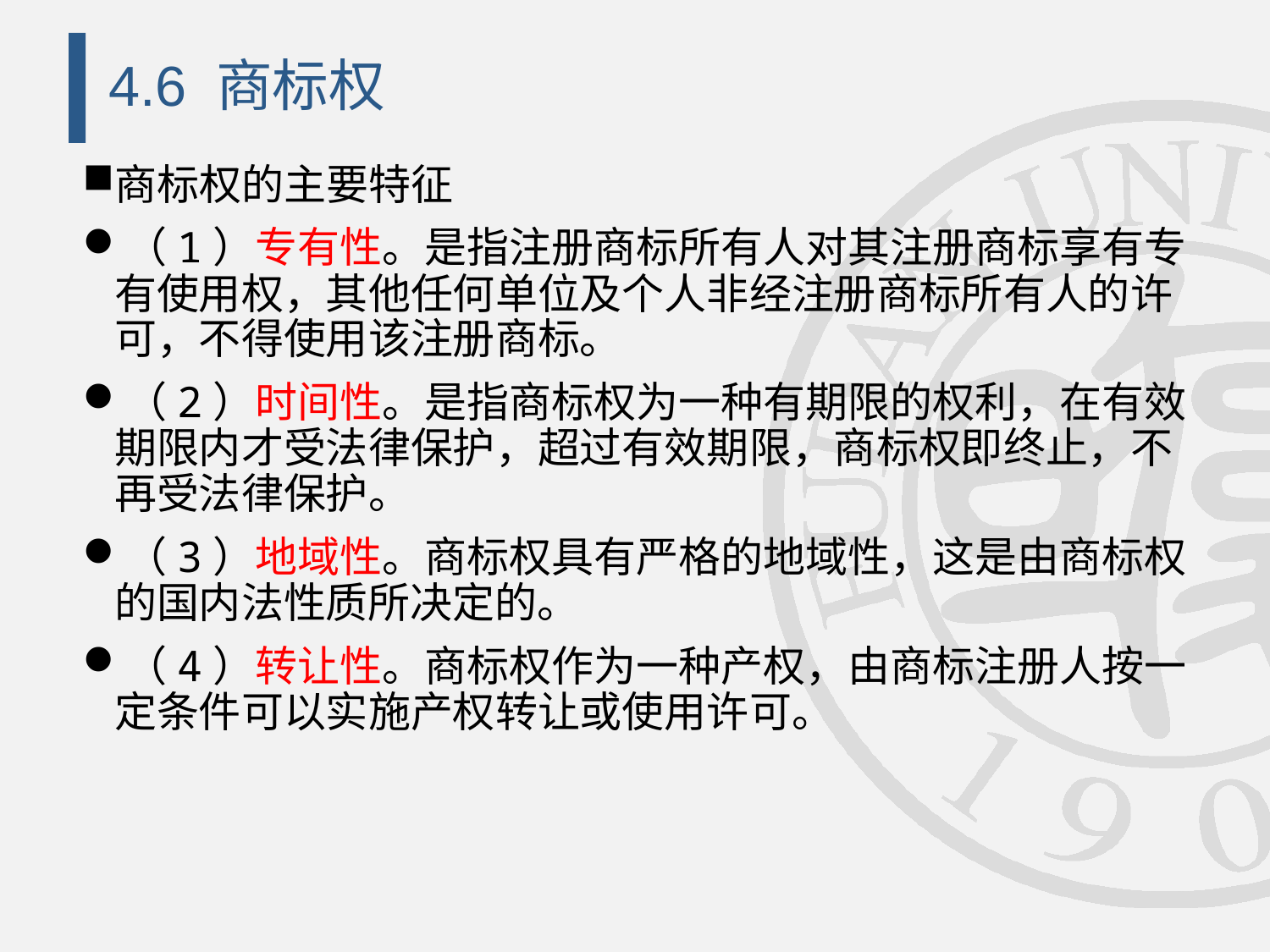

# 4.6 商标权
商标权的主要特征
（1）专有性。是指注册商标所有人对其注册商标享有专有使用权，其他任何单位及个人非经注册商标所有人的许可，不得使用该注册商标。
（2）时间性。是指商标权为一种有期限的权利，在有效期限内才受法律保护，超过有效期限，商标权即终止，不再受法律保护。
（3）地域性。商标权具有严格的地域性，这是由商标权的国内法性质所决定的。
（4）转让性。商标权作为一种产权，由商标注册人按一定条件可以实施产权转让或使用许可。